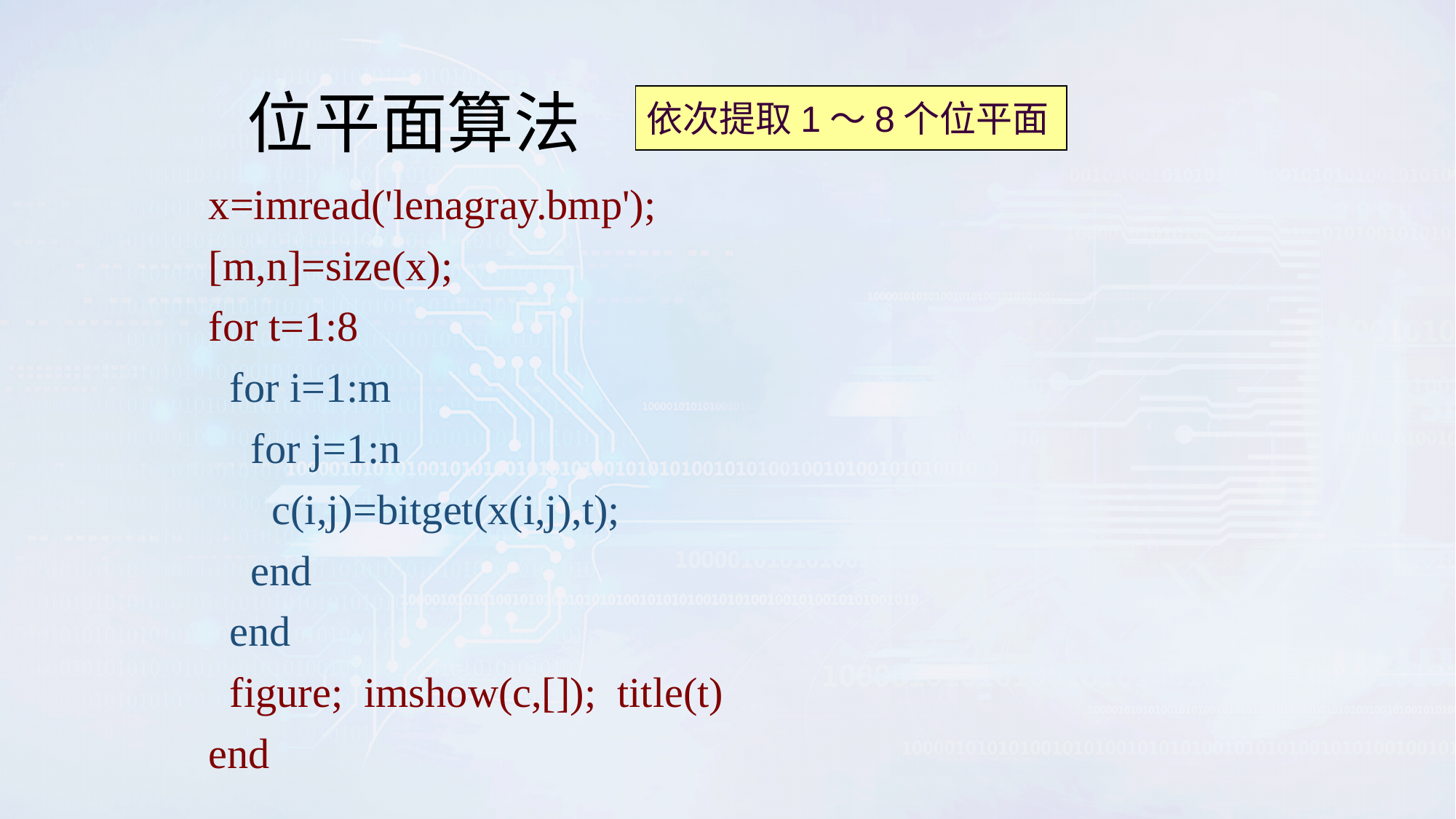

# 位平面算法
依次提取1～8个位平面
x=imread('lenagray.bmp');
[m,n]=size(x);
for t=1:8
  for i=1:m
    for j=1:n
      c(i,j)=bitget(x(i,j),t);
    end
  end
  figure;  imshow(c,[]);  title(t)
end